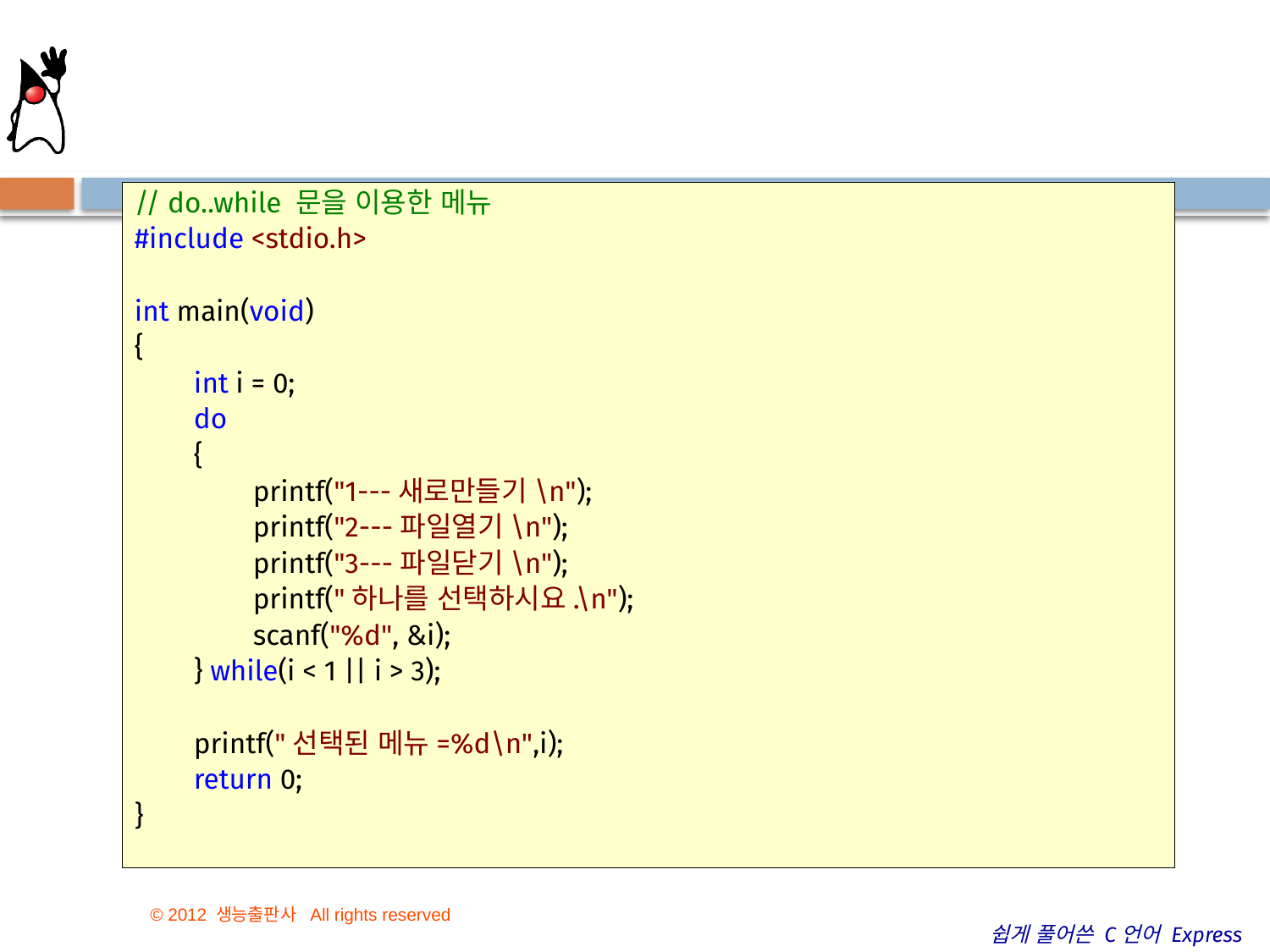

#
// do..while 문을 이용한 메뉴
#include <stdio.h>

int main(void)
{
        int i = 0;
        do
        {
                printf("1---새로만들기\n");
                printf("2---파일열기\n");
                printf("3---파일닫기\n");
                printf("하나를 선택하시요.\n");
                scanf("%d", &i);
        } while(i < 1 || i > 3);

        printf("선택된 메뉴=%d\n",i);
        return 0;
}